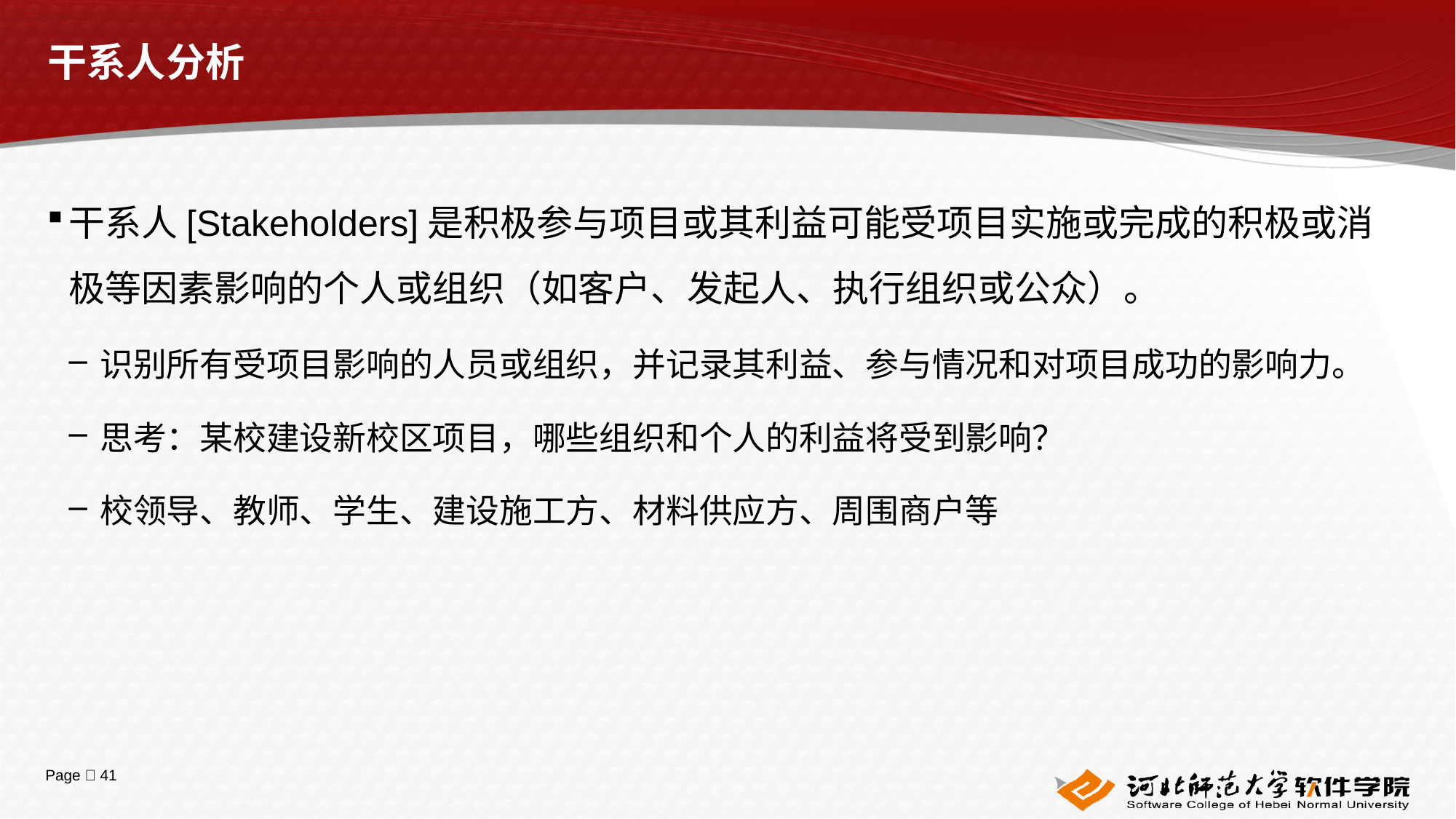

# 干系人分析
干系人[Stakeholders]是积极参与项目或其利益可能受项目实施或完成的积极或消极等因素影响的个人或组织（如客户、发起人、执行组织或公众）。
识别所有受项目影响的人员或组织，并记录其利益、参与情况和对项目成功的影响力。
思考：某校建设新校区项目，哪些组织和个人的利益将受到影响？
校领导、教师、学生、建设施工方、材料供应方、周围商户等